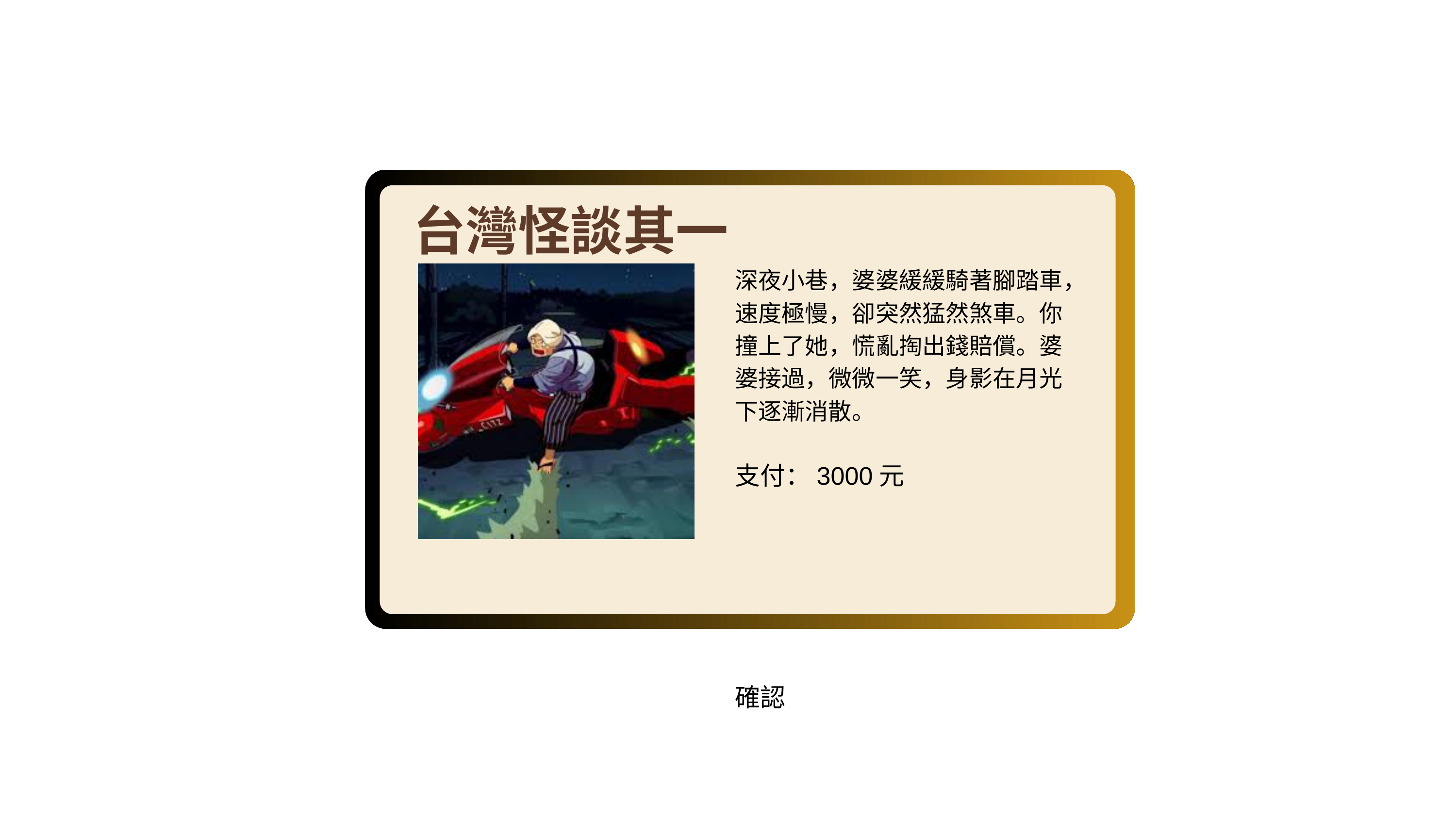

台灣怪談其一
深夜小巷，婆婆緩緩騎著腳踏車，速度極慢，卻突然猛然煞車。你撞上了她，慌亂掏出錢賠償。婆婆接過，微微一笑，身影在月光下逐漸消散。

支付：3000元
確認